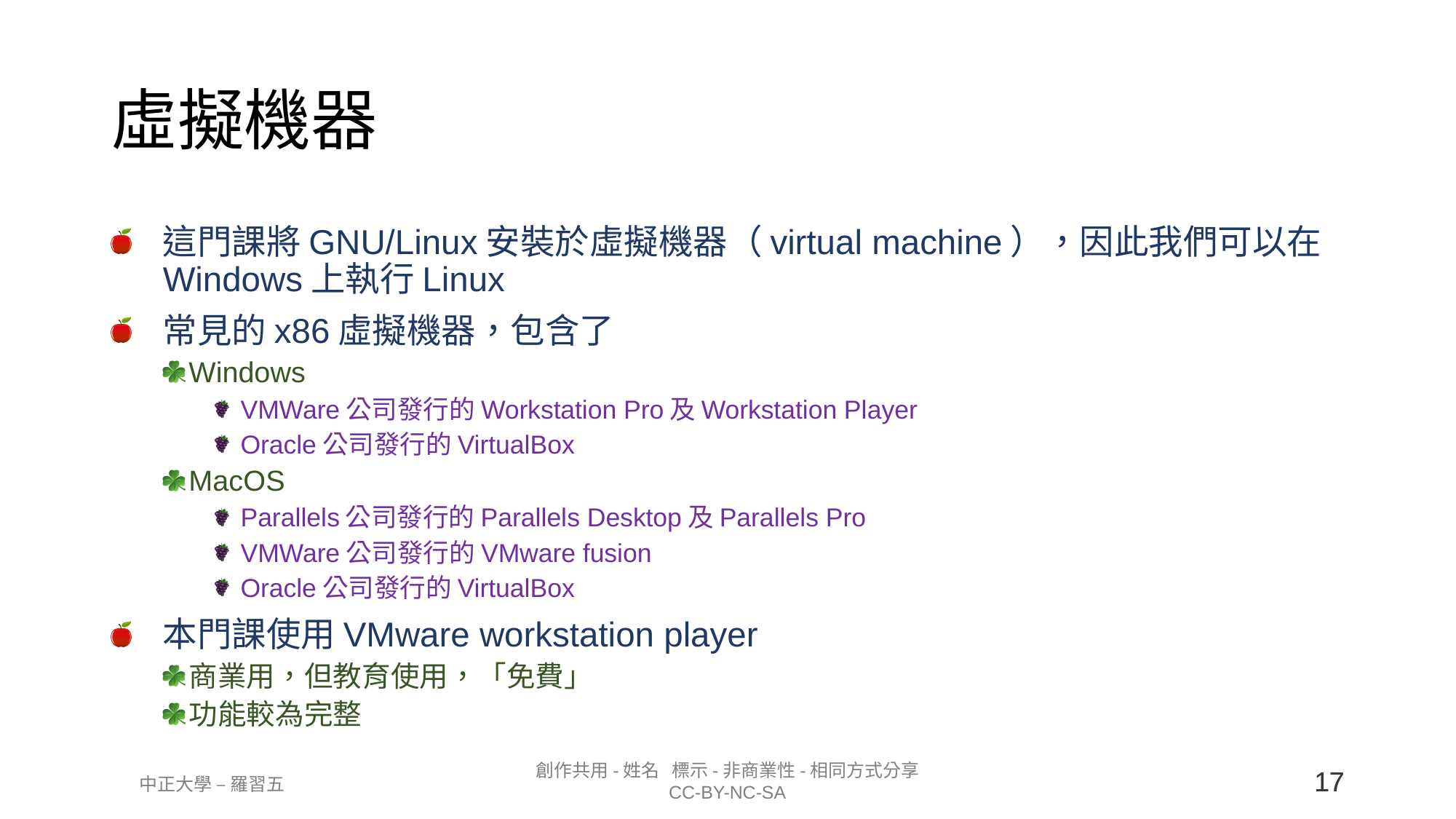

# 虛擬機器
這門課將GNU/Linux安裝於虛擬機器（virtual machine），因此我們可以在Windows上執行Linux
常見的x86虛擬機器，包含了
Windows
VMWare公司發行的Workstation Pro及Workstation Player
Oracle公司發行的VirtualBox
MacOS
Parallels公司發行的Parallels Desktop及Parallels Pro
VMWare公司發行的VMware fusion
Oracle公司發行的VirtualBox
本門課使用VMware workstation player
商業用，但教育使用，「免費」
功能較為完整